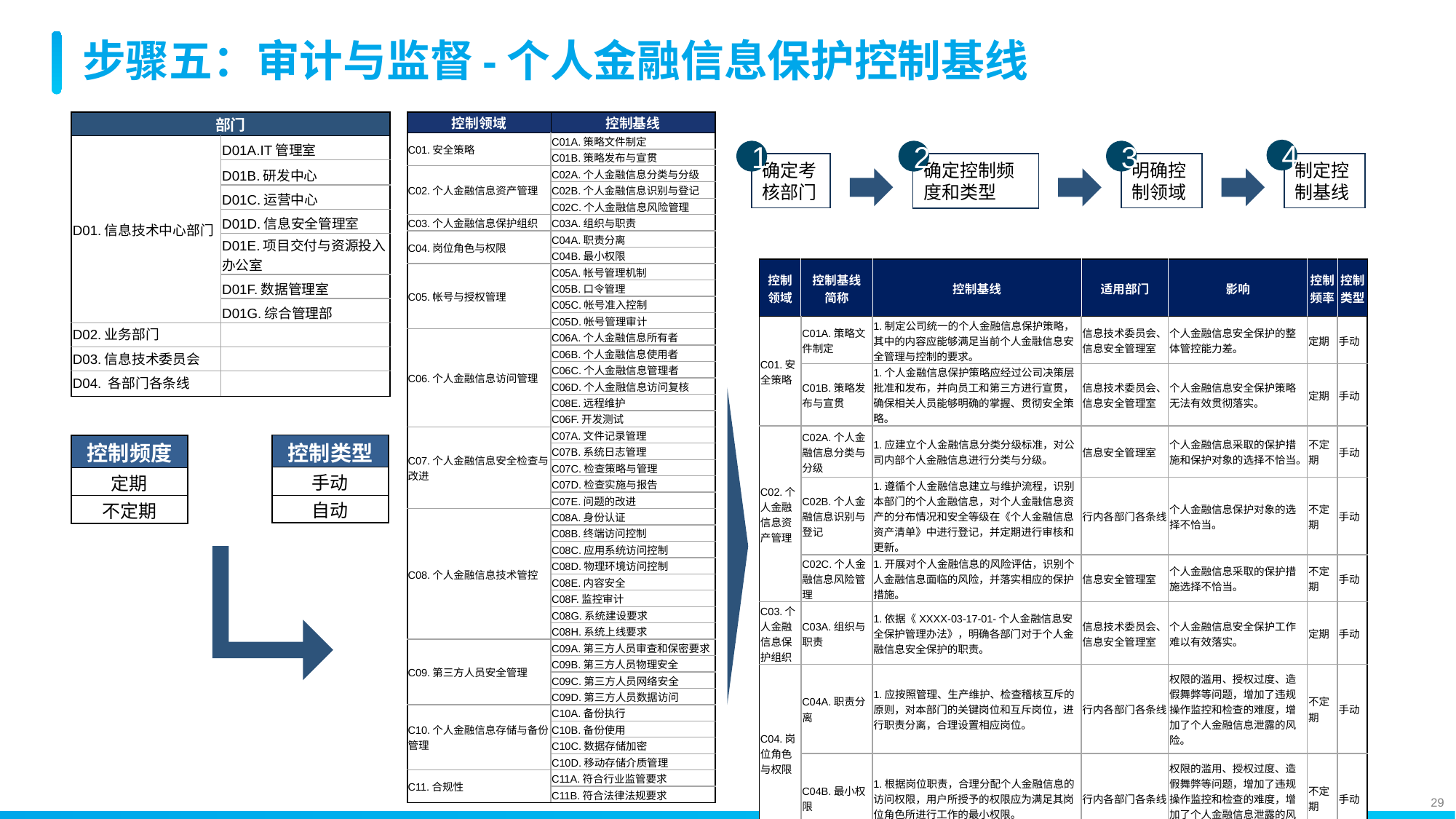

# 步骤五：审计与监督-个人金融信息保护控制基线
| 部门 |  |
| --- | --- |
| D01.信息技术中心部门 | D01A.IT管理室 |
|  | D01B.研发中心 |
|  | D01C.运营中心 |
|  | D01D.信息安全管理室 |
|  | D01E.项目交付与资源投入办公室 |
|  | D01F.数据管理室 |
|  | D01G.综合管理部 |
| D02.业务部门 |  |
| D03.信息技术委员会 |  |
| D04. 各部门各条线 |  |
| 控制领域 | 控制基线 |
| --- | --- |
| C01.安全策略 | C01A.策略文件制定 |
|  | C01B.策略发布与宣贯 |
| C02.个人金融信息资产管理 | C02A.个人金融信息分类与分级 |
|  | C02B.个人金融信息识别与登记 |
|  | C02C.个人金融信息风险管理 |
| C03.个人金融信息保护组织 | C03A.组织与职责 |
| C04.岗位角色与权限 | C04A.职责分离 |
|  | C04B.最小权限 |
| C05.帐号与授权管理 | C05A.帐号管理机制 |
|  | C05B.口令管理 |
|  | C05C.帐号准入控制 |
|  | C05D.帐号管理审计 |
| C06.个人金融信息访问管理 | C06A.个人金融信息所有者 |
|  | C06B.个人金融信息使用者 |
|  | C06C.个人金融信息管理者 |
|  | C06D.个人金融信息访问复核 |
|  | C08E.远程维护 |
|  | C06F.开发测试 |
| C07.个人金融信息安全检查与改进 | C07A.文件记录管理 |
|  | C07B.系统日志管理 |
|  | C07C.检查策略与管理 |
|  | C07D.检查实施与报告 |
|  | C07E.问题的改进 |
| C08.个人金融信息技术管控 | C08A.身份认证 |
|  | C08B.终端访问控制 |
|  | C08C.应用系统访问控制 |
|  | C08D.物理环境访问控制 |
|  | C08E.内容安全 |
|  | C08F.监控审计 |
|  | C08G.系统建设要求 |
|  | C08H.系统上线要求 |
| C09.第三方人员安全管理 | C09A.第三方人员审查和保密要求 |
|  | C09B.第三方人员物理安全 |
|  | C09C.第三方人员网络安全 |
|  | C09D.第三方人员数据访问 |
| C10.个人金融信息存储与备份管理 | C10A.备份执行 |
|  | C10B.备份使用 |
|  | C10C.数据存储加密 |
|  | C10D.移动存储介质管理 |
| C11.合规性 | C11A.符合行业监管要求 |
|  | C11B.符合法律法规要求 |
4
1
2
3
确定考核部门
明确控制领域
制定控制基线
确定控制频度和类型

| 控制 领域 | 控制基线 简称 | 控制基线 | 适用部门 | 影响 | 控制频率 | 控制类型 |
| --- | --- | --- | --- | --- | --- | --- |
| C01.安全策略 | C01A.策略文件制定 | 1.制定公司统一的个人金融信息保护策略，其中的内容应能够满足当前个人金融信息安全管理与控制的要求。 | 信息技术委员会、信息安全管理室 | 个人金融信息安全保护的整体管控能力差。 | 定期 | 手动 |
|  | C01B.策略发布与宣贯 | 1.个人金融信息保护策略应经过公司决策层批准和发布，并向员工和第三方进行宣贯，确保相关人员能够明确的掌握、贯彻安全策略。 | 信息技术委员会、信息安全管理室 | 个人金融信息安全保护策略无法有效贯彻落实。 | 定期 | 手动 |
| C02.个人金融信息资产管理 | C02A.个人金融信息分类与分级 | 1.应建立个人金融信息分类分级标准，对公司内部个人金融信息进行分类与分级。 | 信息安全管理室 | 个人金融信息采取的保护措施和保护对象的选择不恰当。 | 不定期 | 手动 |
|  | C02B.个人金融信息识别与登记 | 1.遵循个人金融信息建立与维护流程，识别本部门的个人金融信息，对个人金融信息资产的分布情况和安全等级在《个人金融信息资产清单》中进行登记，并定期进行审核和更新。 | 行内各部门各条线 | 个人金融信息保护对象的选择不恰当。 | 不定期 | 手动 |
|  | C02C.个人金融信息风险管理 | 1.开展对个人金融信息的风险评估，识别个人金融信息面临的风险，并落实相应的保护措施。 | 信息安全管理室 | 个人金融信息采取的保护措施选择不恰当。 | 不定期 | 手动 |
| C03.个人金融信息保护组织 | C03A.组织与职责 | 1.依据《XXXX-03-17-01-个人金融信息安全保护管理办法》，明确各部门对于个人金融信息安全保护的职责。 | 信息技术委员会、信息安全管理室 | 个人金融信息安全保护工作难以有效落实。 | 定期 | 手动 |
| C04.岗位角色与权限 | C04A.职责分离 | 1.应按照管理、生产维护、检查稽核互斥的原则，对本部门的关键岗位和互斥岗位，进行职责分离，合理设置相应岗位。 | 行内各部门各条线 | 权限的滥用、授权过度、造假舞弊等问题，增加了违规操作监控和检查的难度，增加了个人金融信息泄露的风险。 | 不定期 | 手动 |
|  | C04B.最小权限 | 1.根据岗位职责，合理分配个人金融信息的访问权限，用户所授予的权限应为满足其岗位角色所进行工作的最小权限。 | 行内各部门各条线 | 权限的滥用、授权过度、造假舞弊等问题，增加了违规操作监控和检查的难度，增加了个人金融信息泄露的风险。 | 不定期 | 手动 |
| 控制类型 |
| --- |
| 手动 |
| 自动 |
| 控制频度 |
| --- |
| 定期 |
| 不定期 |